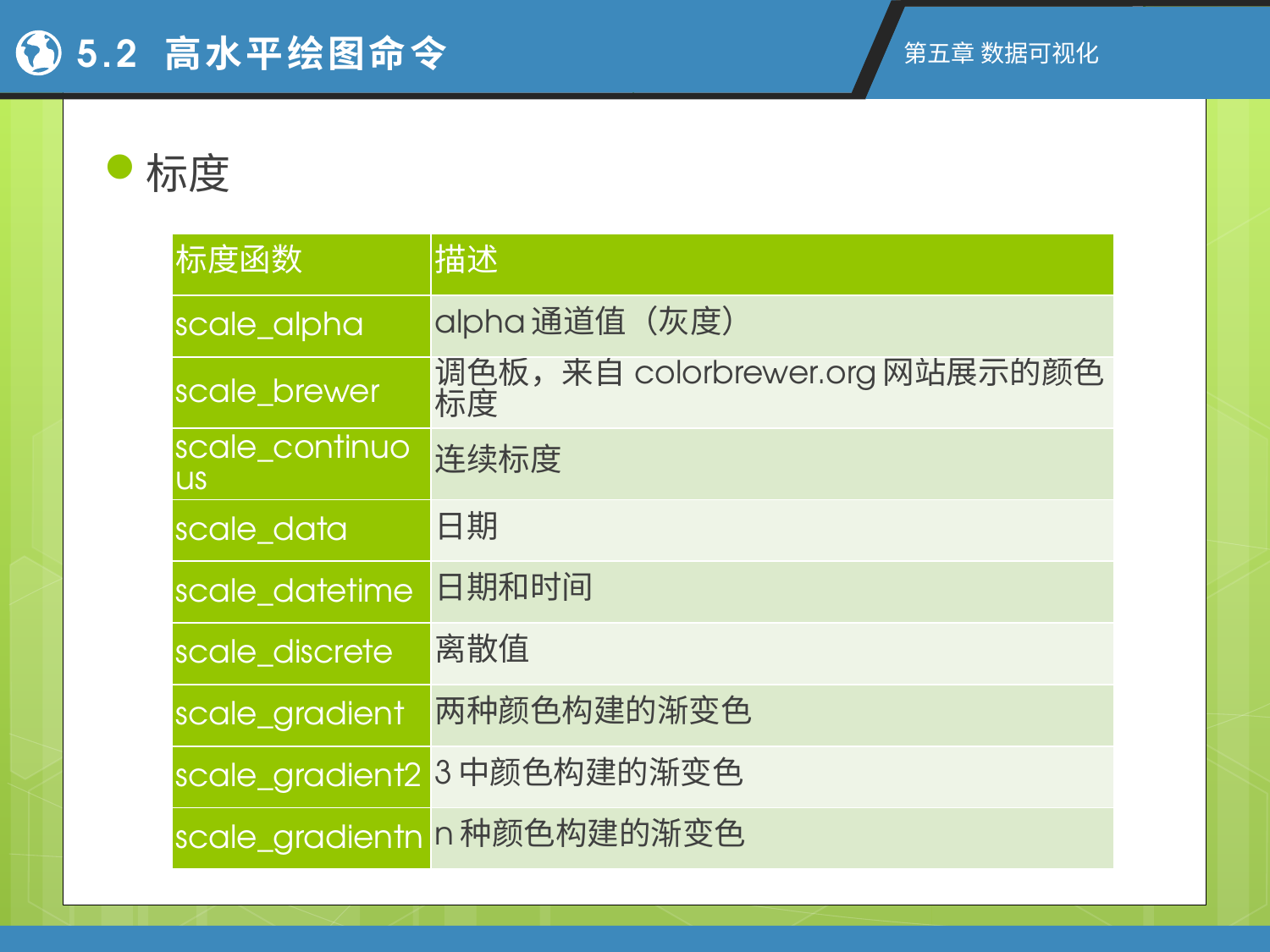

5.2 高水平绘图命令

第五章 数据可视化
标度
| 标度函数 | 描述 |
| --- | --- |
| scale\_alpha | alpha通道值（灰度） |
| scale\_brewer | 调色板，来自colorbrewer.org网站展示的颜色标度 |
| scale\_continuous | 连续标度 |
| scale\_data | 日期 |
| scale\_datetime | 日期和时间 |
| scale\_discrete | 离散值 |
| scale\_gradient | 两种颜色构建的渐变色 |
| scale\_gradient2 | 3中颜色构建的渐变色 |
| scale\_gradientn | n种颜色构建的渐变色 |